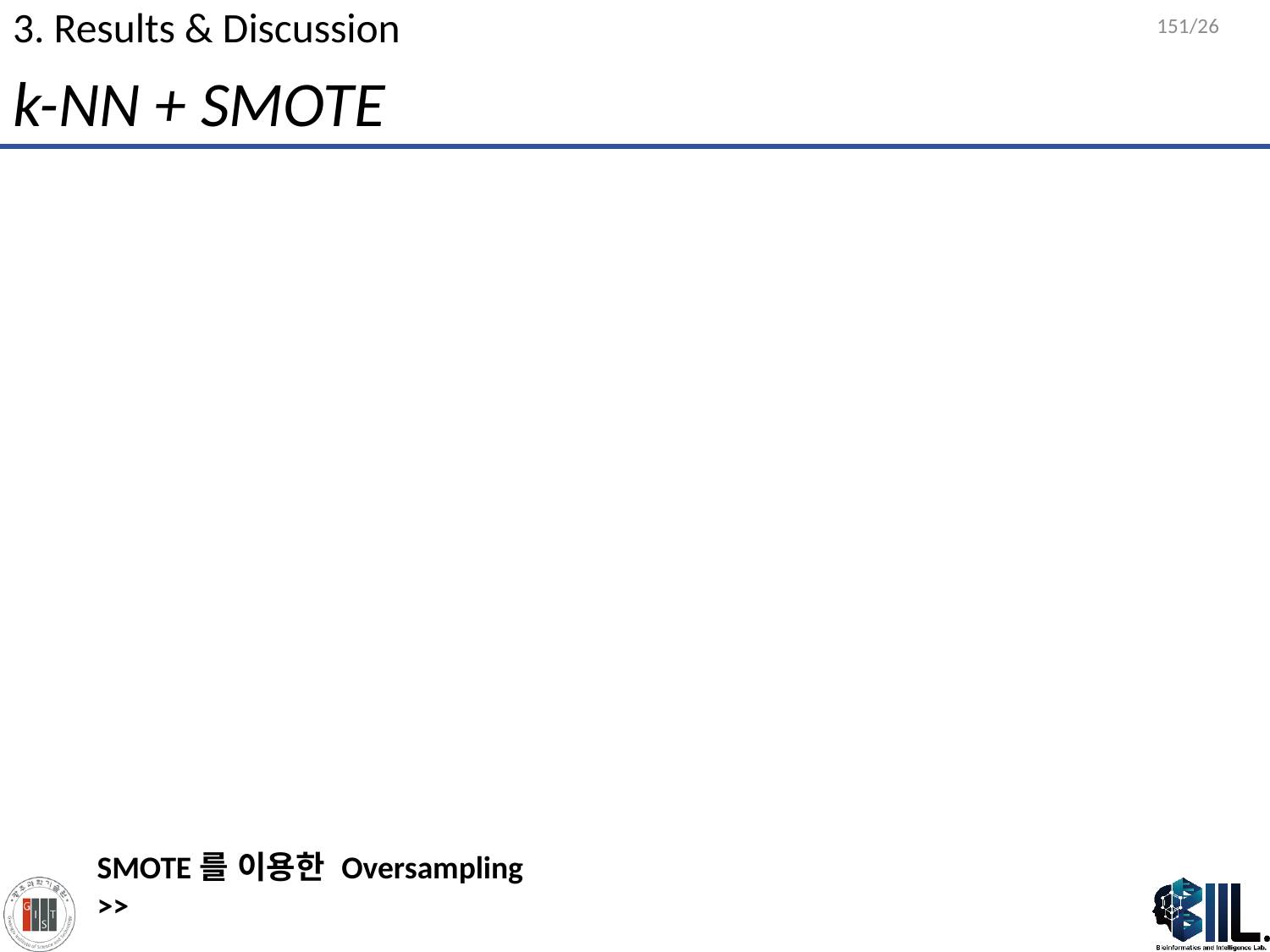

151/26
# 3. Results & Discussion
k-NN + SMOTE
SMOTE를 이용한 Oversampling
>>